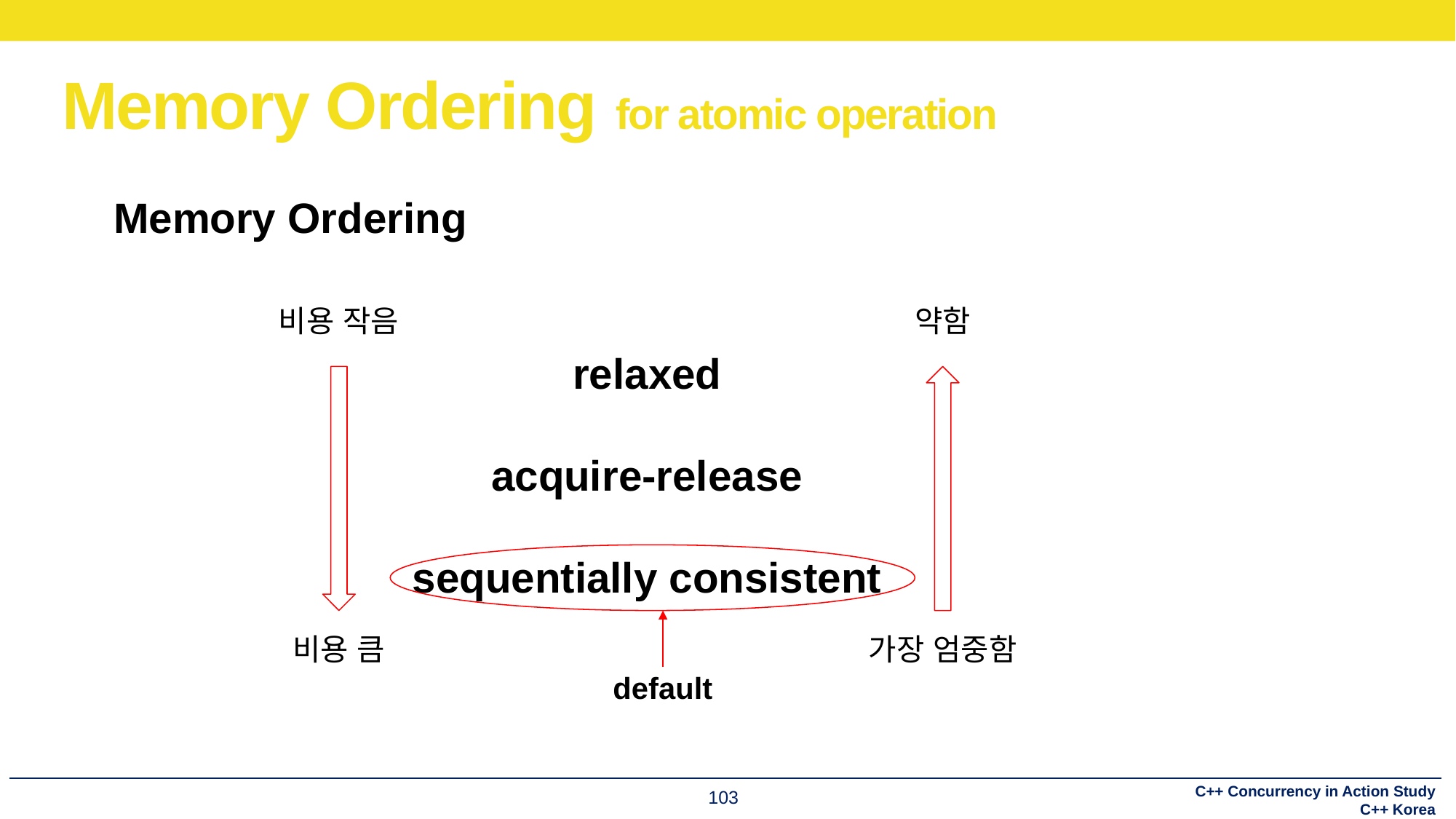

# Memory Ordering for atomic operation
Memory Ordering
비용 작음
약함
relaxed

acquire-release

sequentially consistent

default
가장 엄중함
비용 큼
103